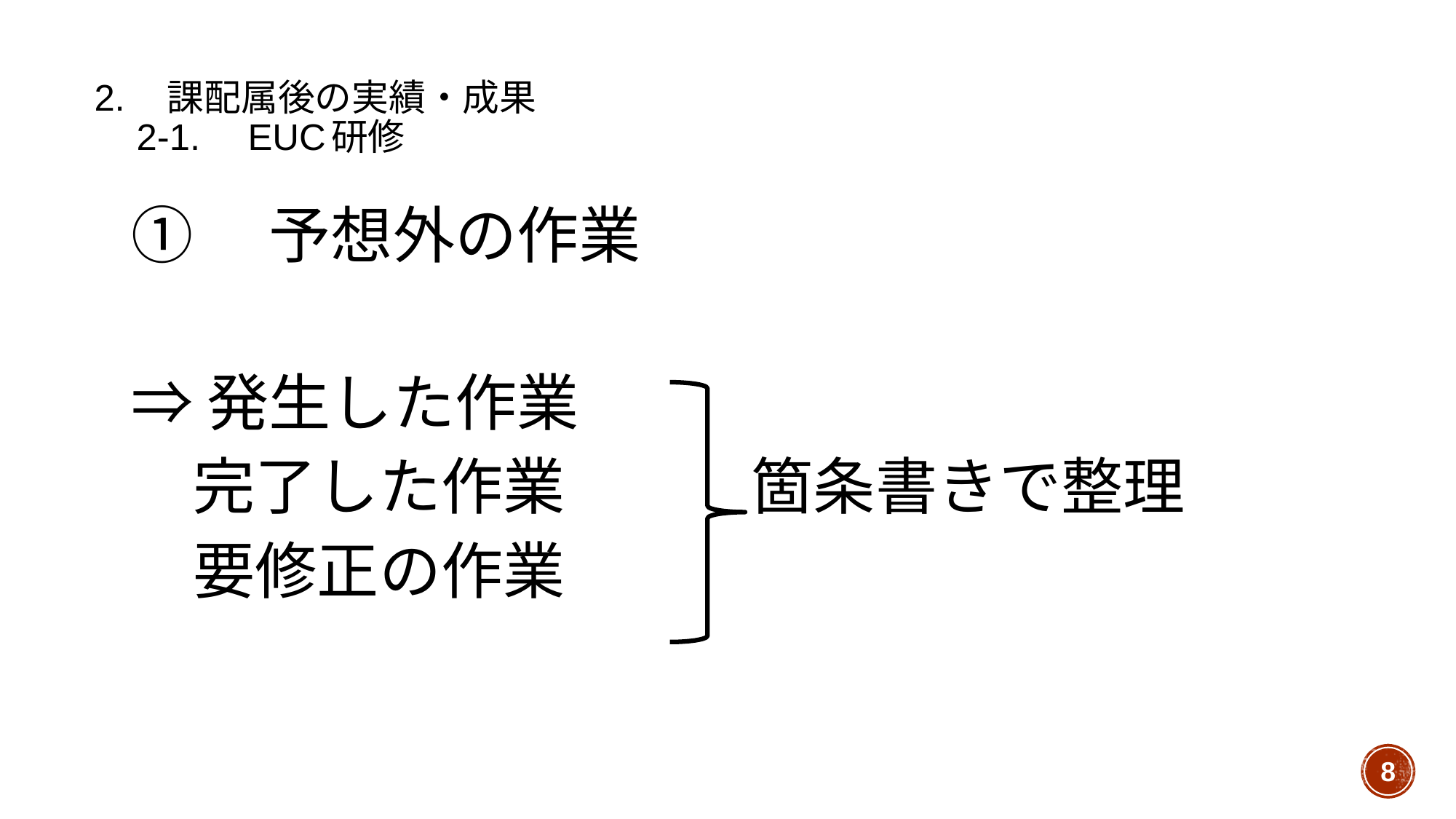

# 2.　課配属後の実績・成果 　2-1.　EUC研修
①　予想外の作業

⇒発生した作業
　完了した作業　　　箇条書きで整理
　要修正の作業

8